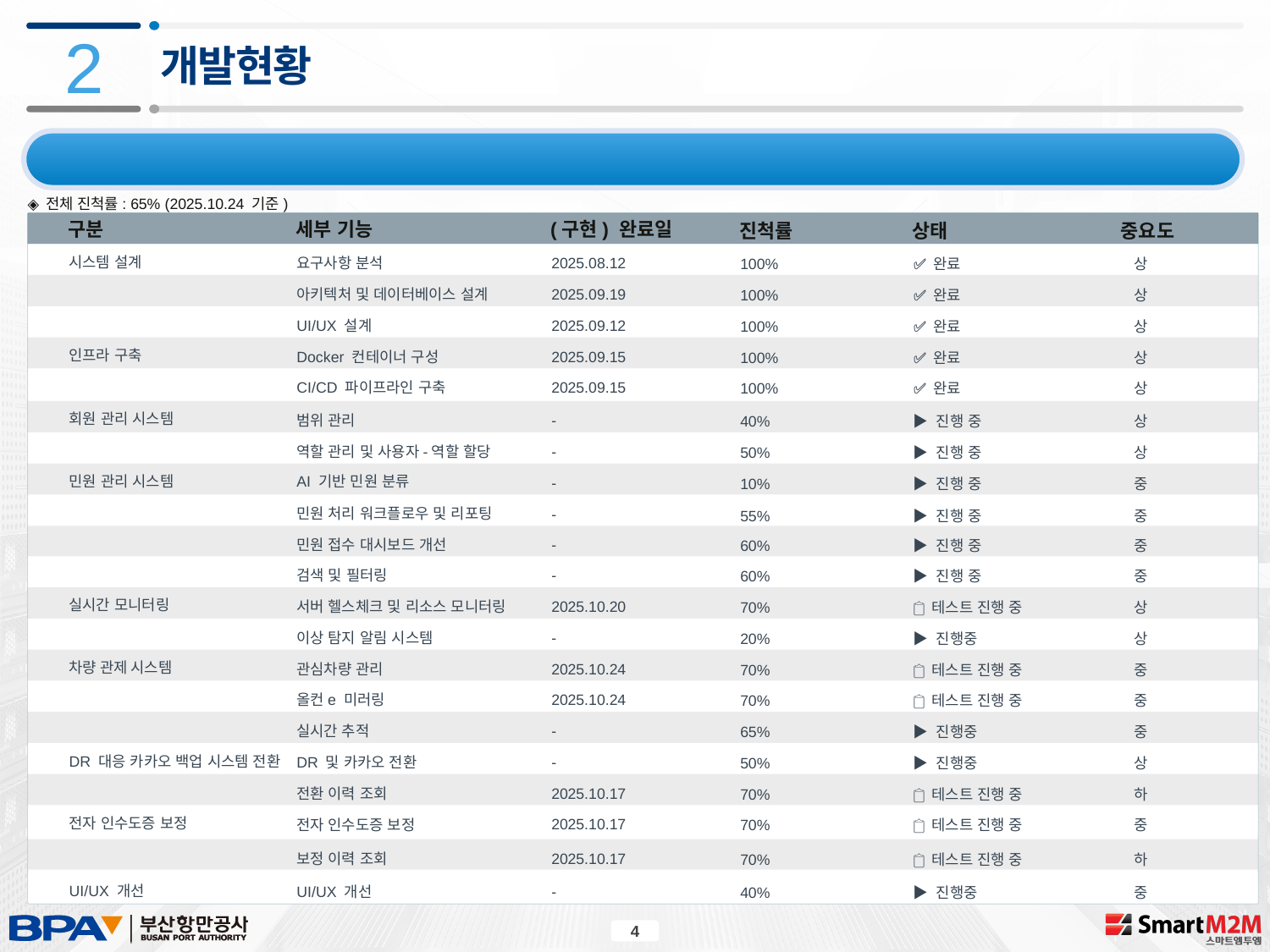

2
개발현황
2.1 기능별 개발현황
◈ 전체 진척률: 65% (2025.10.24 기준)

구분
(구현) 완료일
세부 기능
진척률
상태
중요도

시스템 설계
2025.08.12
요구사항 분석
100%
✅ 완료
상

2025.09.19
아키텍처 및 데이터베이스 설계
100%
✅ 완료
상

2025.09.12
UI/UX 설계
100%
✅ 완료
상

인프라 구축
2025.09.15
Docker 컨테이너 구성
100%
✅ 완료
상

2025.09.15
CI/CD 파이프라인 구축
100%
✅ 완료
상

회원 관리 시스템
-
범위 관리
40%
▶️ 진행 중
상

-
역할 관리 및 사용자-역할 할당
50%
▶️ 진행 중
상

민원 관리 시스템
AI 기반 민원 분류
-

10%
▶️ 진행 중
중

민원 처리 워크플로우 및 리포팅
-

55%
▶️ 진행 중
중

-
민원 접수 대시보드 개선
60%
▶️ 진행 중
중

-
검색 및 필터링
60%
▶️ 진행 중
중

실시간 모니터링
2025.10.20
서버 헬스체크 및 리소스 모니터링
70%
📋 테스트 진행 중
상

-
이상 탐지 알림 시스템
20%
▶️ 진행중
상

차량 관제 시스템
2025.10.24
관심차량 관리
70%
📋 테스트 진행 중
중

2025.10.24
올컨e 미러링
70%
📋 테스트 진행 중
중

-
실시간 추적
65%
▶️ 진행중
중

DR 대응 카카오 백업 시스템 전환
-
DR 및 카카오 전환
50%
▶️ 진행중
상

2025.10.17
전환 이력 조회
70%
📋 테스트 진행 중
하

전자 인수도증 보정
2025.10.17
전자 인수도증 보정
70%
📋 테스트 진행 중
중

2025.10.17
보정 이력 조회
70%
📋 테스트 진행 중
하

UI/UX 개선
-
UI/UX 개선
40%
▶️ 진행중
중
4